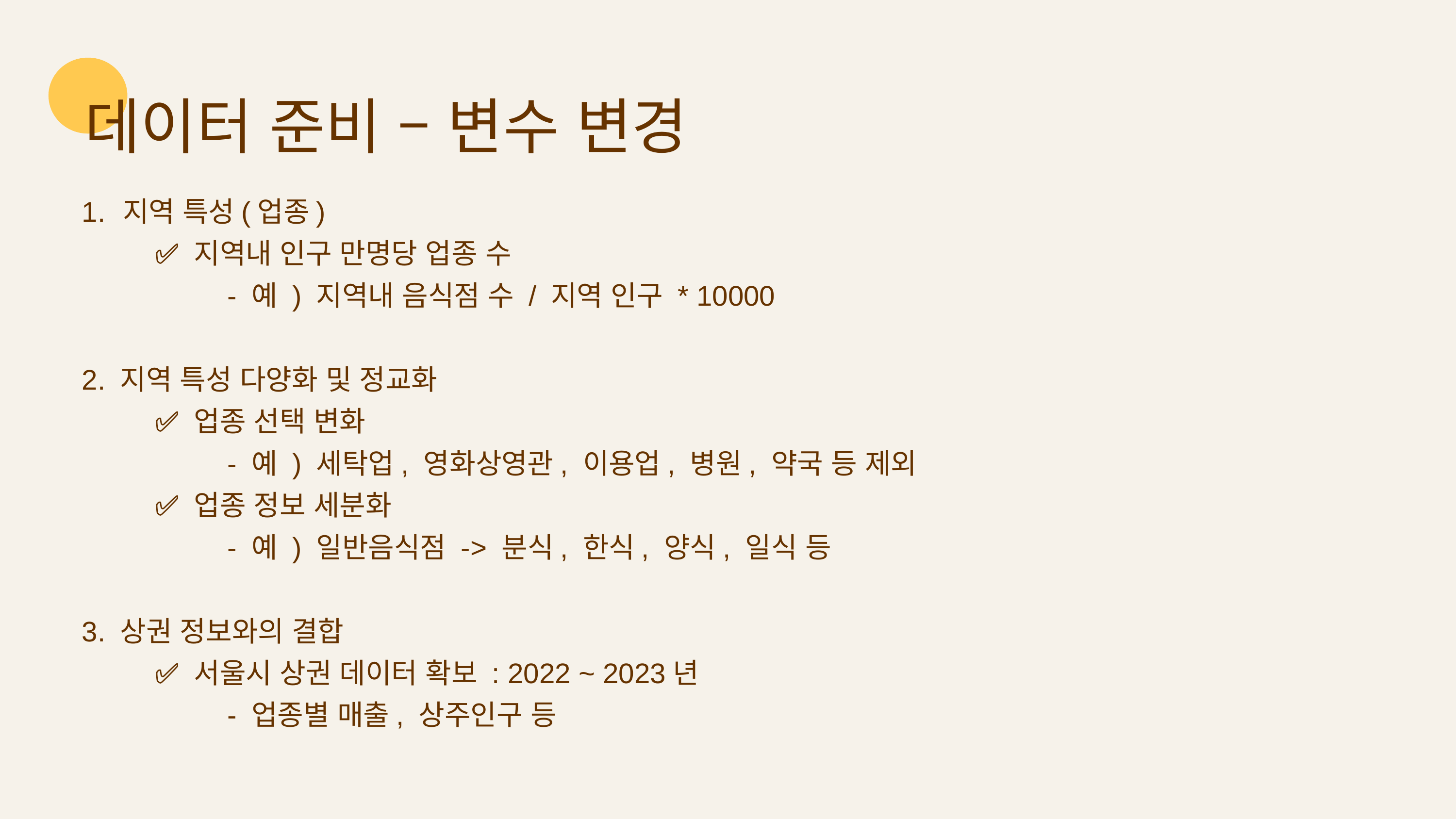

데이터 준비 – 변수 변경
지역 특성(업종)
	✅ 지역내 인구 만명당 업종 수
		- 예 ) 지역내 음식점 수 / 지역 인구 * 10000

2. 지역 특성 다양화 및 정교화
	✅ 업종 선택 변화
		- 예 ) 세탁업, 영화상영관, 이용업, 병원, 약국 등 제외
	✅ 업종 정보 세분화
		- 예 ) 일반음식점 -> 분식, 한식, 양식, 일식 등

3. 상권 정보와의 결합
	✅ 서울시 상권 데이터 확보 : 2022 ~ 2023년
		- 업종별 매출, 상주인구 등